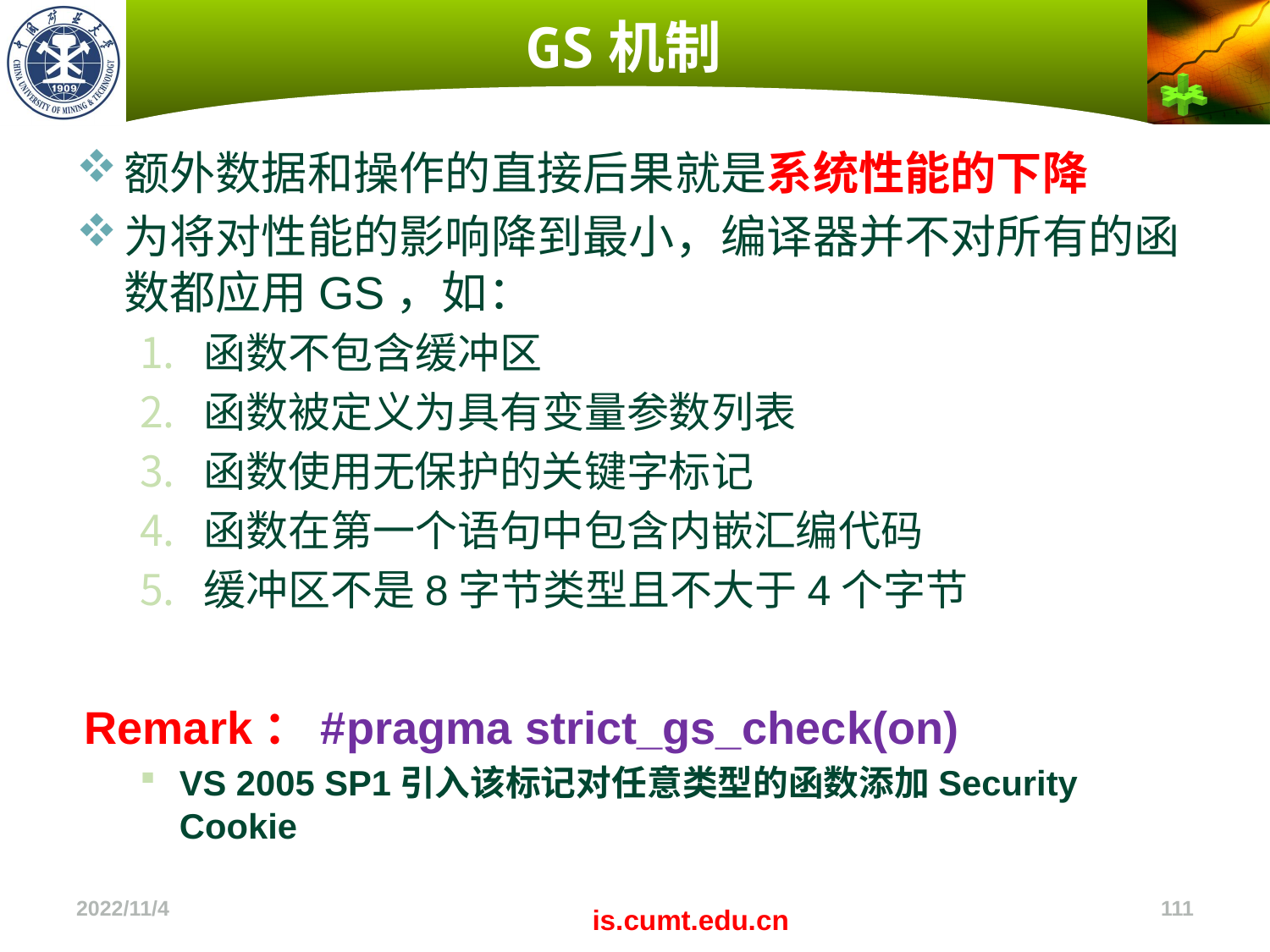

# GS机制
额外数据和操作的直接后果就是系统性能的下降
为将对性能的影响降到最小，编译器并不对所有的函数都应用GS，如：
函数不包含缓冲区
函数被定义为具有变量参数列表
函数使用无保护的关键字标记
函数在第一个语句中包含内嵌汇编代码
缓冲区不是8字节类型且不大于4个字节

Remark：#pragma strict_gs_check(on)
VS 2005 SP1引入该标记对任意类型的函数添加Security Cookie
2022/11/4
111
is.cumt.edu.cn